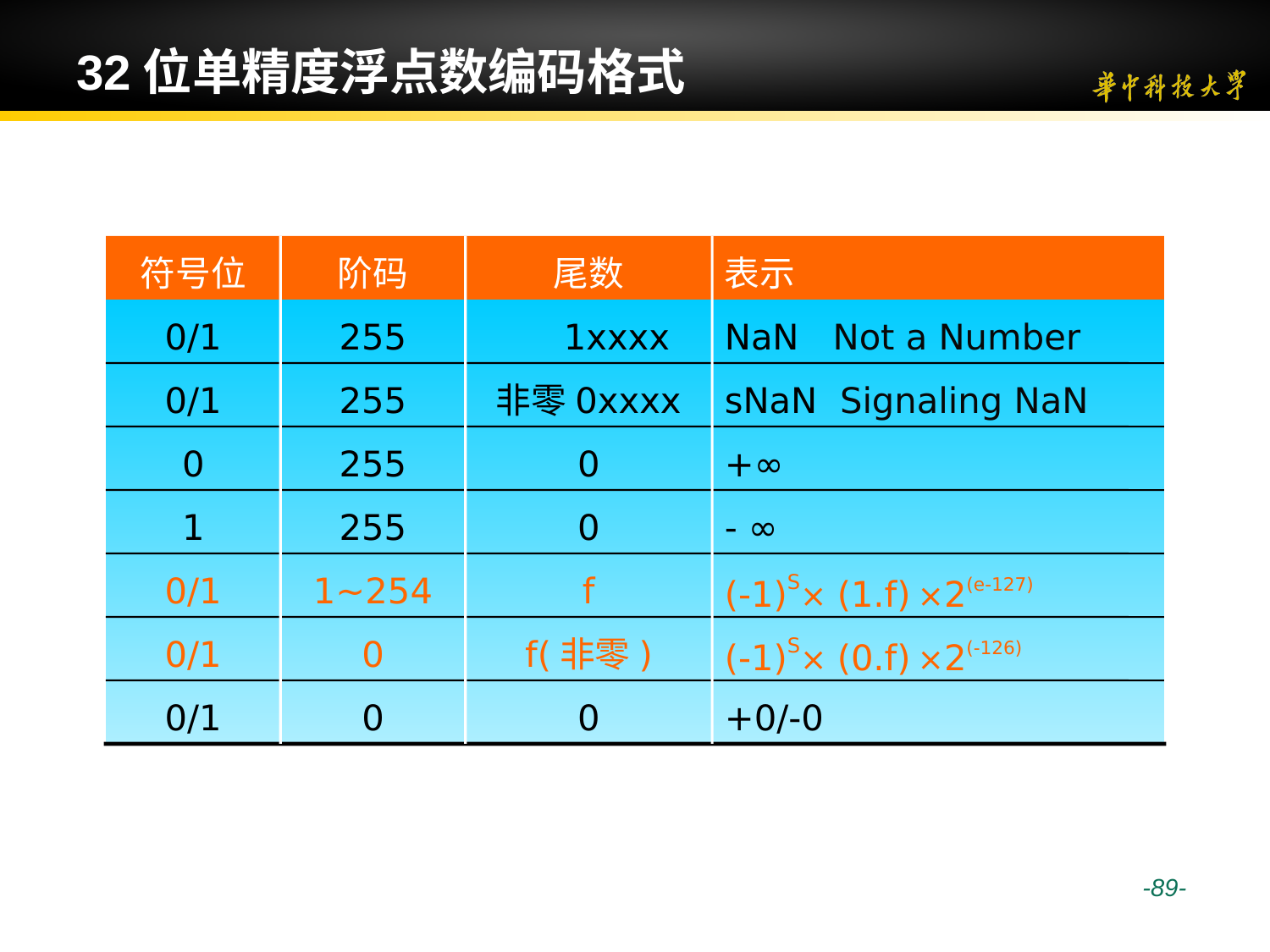

# 32位单精度浮点数编码格式
符号位
阶码

尾数

表示

0/1
255
     1xxxx
NaN   Not a Number
0/1

255
非零0xxxx
sNaN  Signaling NaN
0

255
0
+∞
1

255
0
- ∞
0/1

1~254
f
(-1)S× (1.f) ×2(e-127)
0/1

0
f(非零)
(-1)S× (0.f) ×2(-126)
0/1

0
0
+0/-0

 -89-